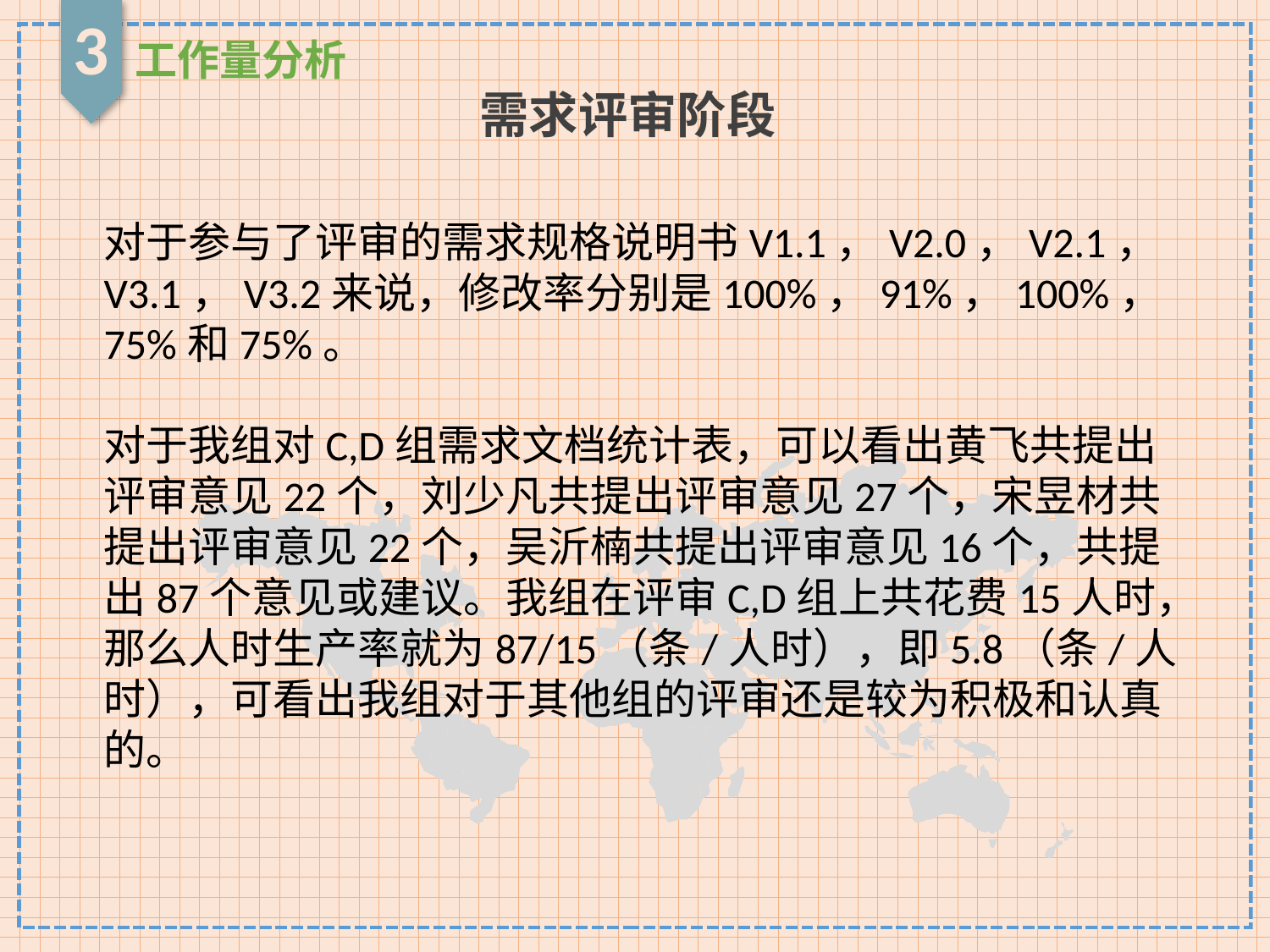

3
工作量分析
需求评审阶段

对于参与了评审的需求规格说明书V1.1，V2.0，V2.1，V3.1，V3.2来说，修改率分别是100%，91%，100%，75%和75%。

对于我组对C,D组需求文档统计表，可以看出黄飞共提出评审意见22个，刘少凡共提出评审意见27个，宋昱材共提出评审意见22个，吴沂楠共提出评审意见16个，共提出87个意见或建议。我组在评审C,D组上共花费15人时，那么人时生产率就为87/15（条/人时），即5.8（条/人时），可看出我组对于其他组的评审还是较为积极和认真的。